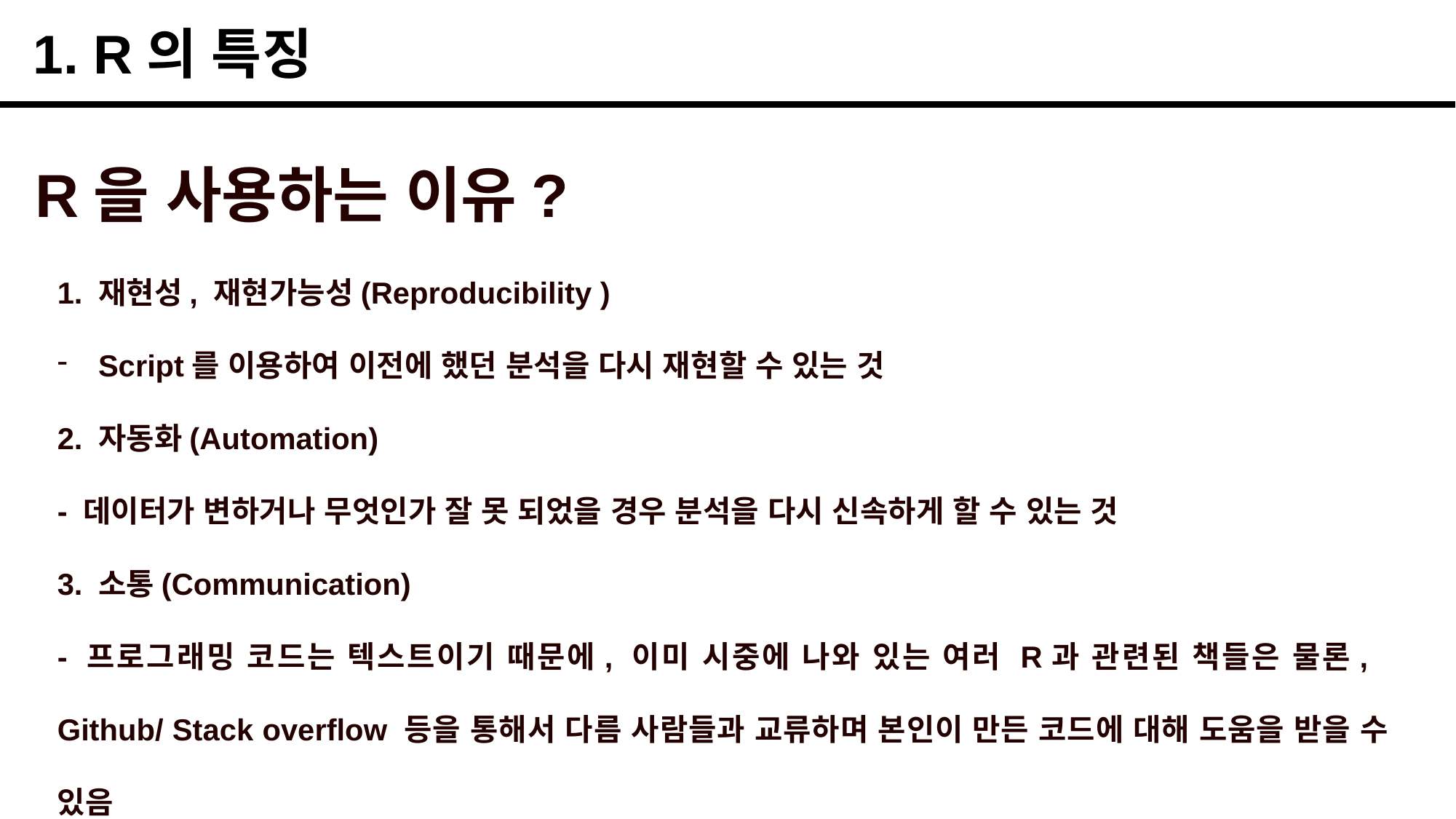

1. R의 특징
R을 사용하는 이유?
1. 재현성, 재현가능성(Reproducibility )
Script를 이용하여 이전에 했던 분석을 다시 재현할 수 있는 것
2. 자동화(Automation)
- 데이터가 변하거나 무엇인가 잘 못 되었을 경우 분석을 다시 신속하게 할 수 있는 것
3. 소통(Communication)
- 프로그래밍 코드는 텍스트이기 때문에, 이미 시중에 나와 있는 여러 R과 관련된 책들은 물론,   Github/ Stack overflow 등을 통해서 다름 사람들과 교류하며 본인이 만든 코드에 대해 도움을 받을 수 있음